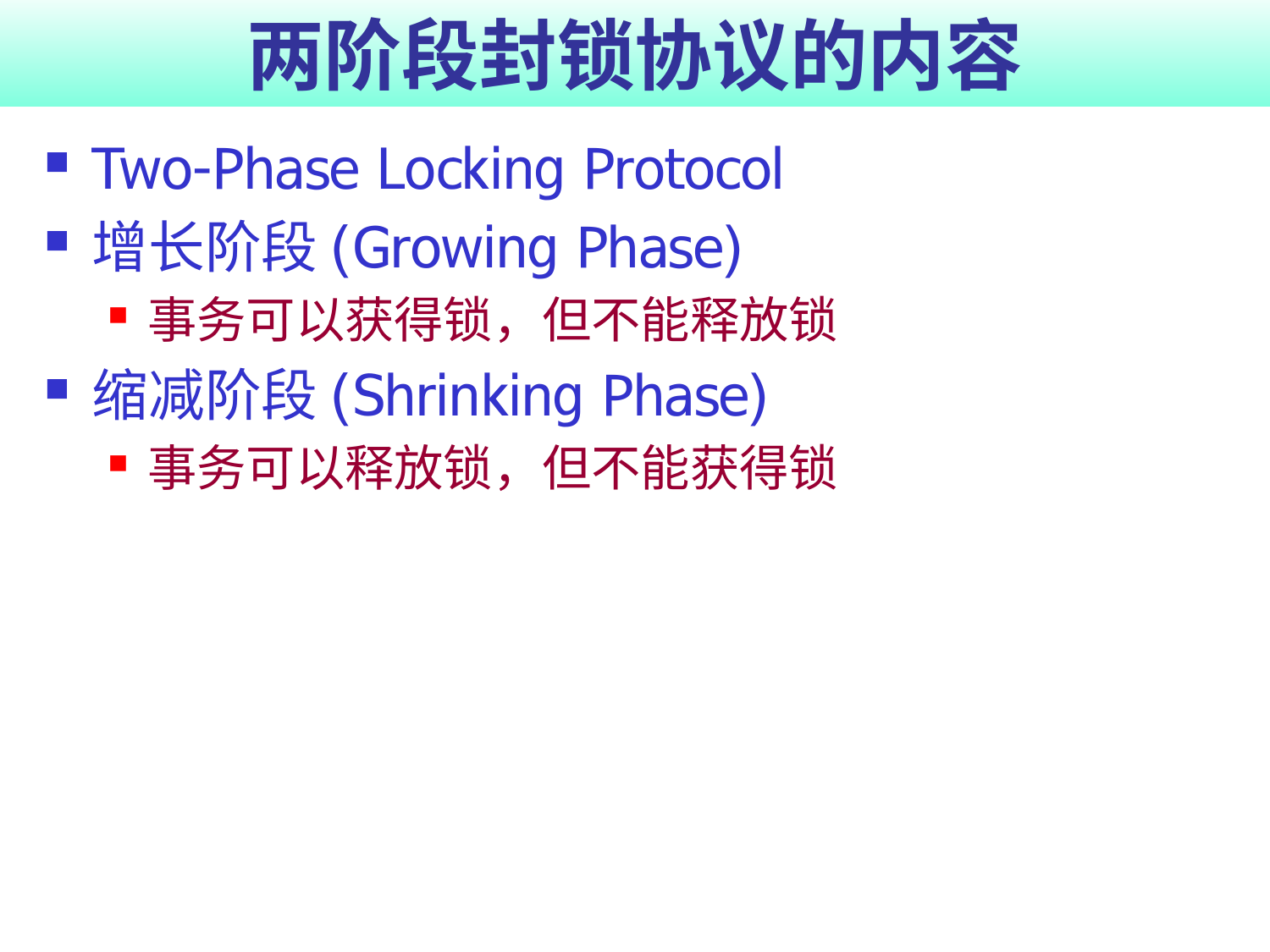

# 两阶段封锁协议的内容
Two-Phase Locking Protocol
增长阶段(Growing Phase)
事务可以获得锁，但不能释放锁
缩减阶段(Shrinking Phase)
事务可以释放锁，但不能获得锁